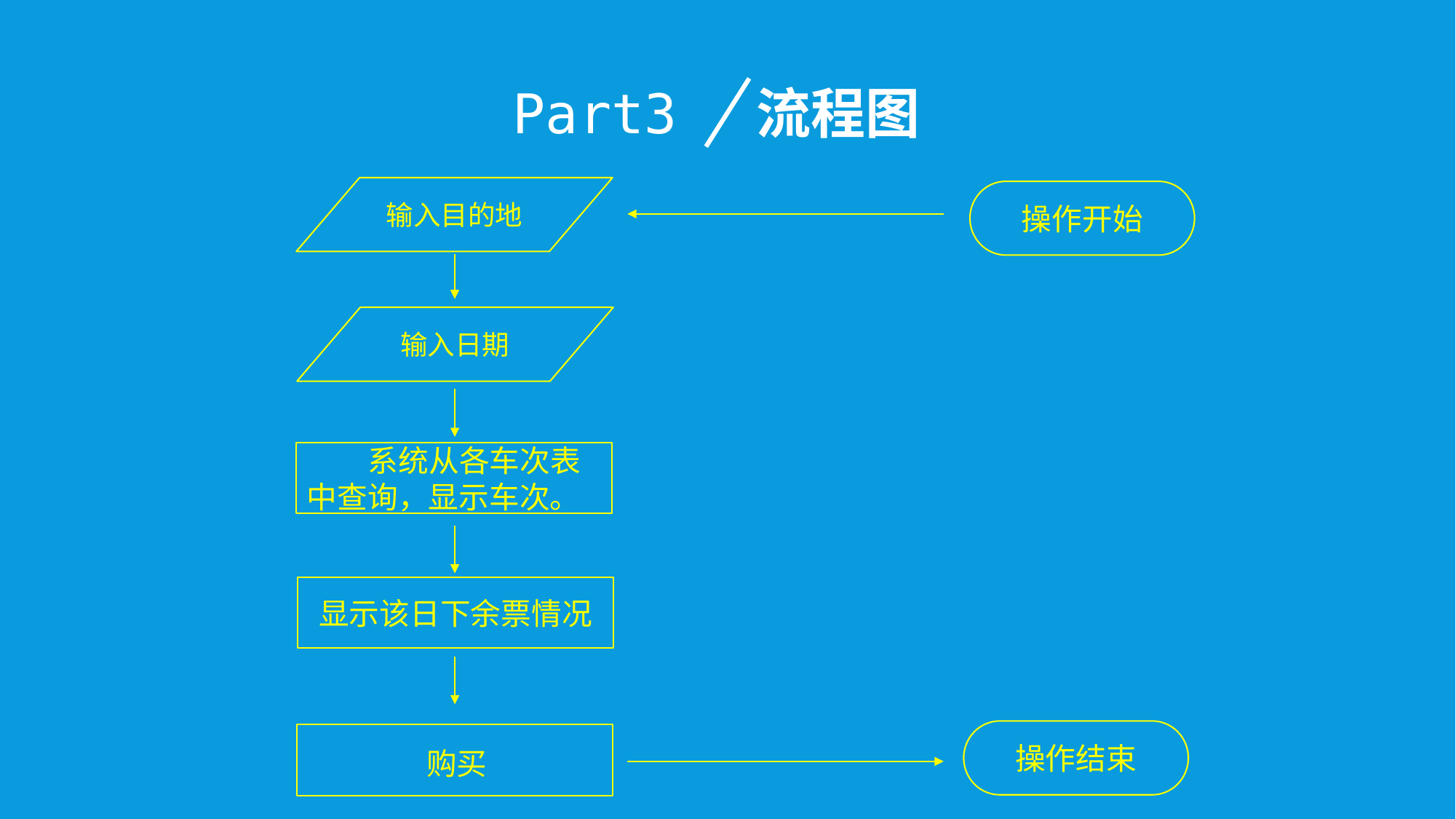

Part3  流程图
输入目的地
操作开始
输入日期
        系统从各车次表中查询，显示车次。
显示该日下余票情况
操作结束

购买